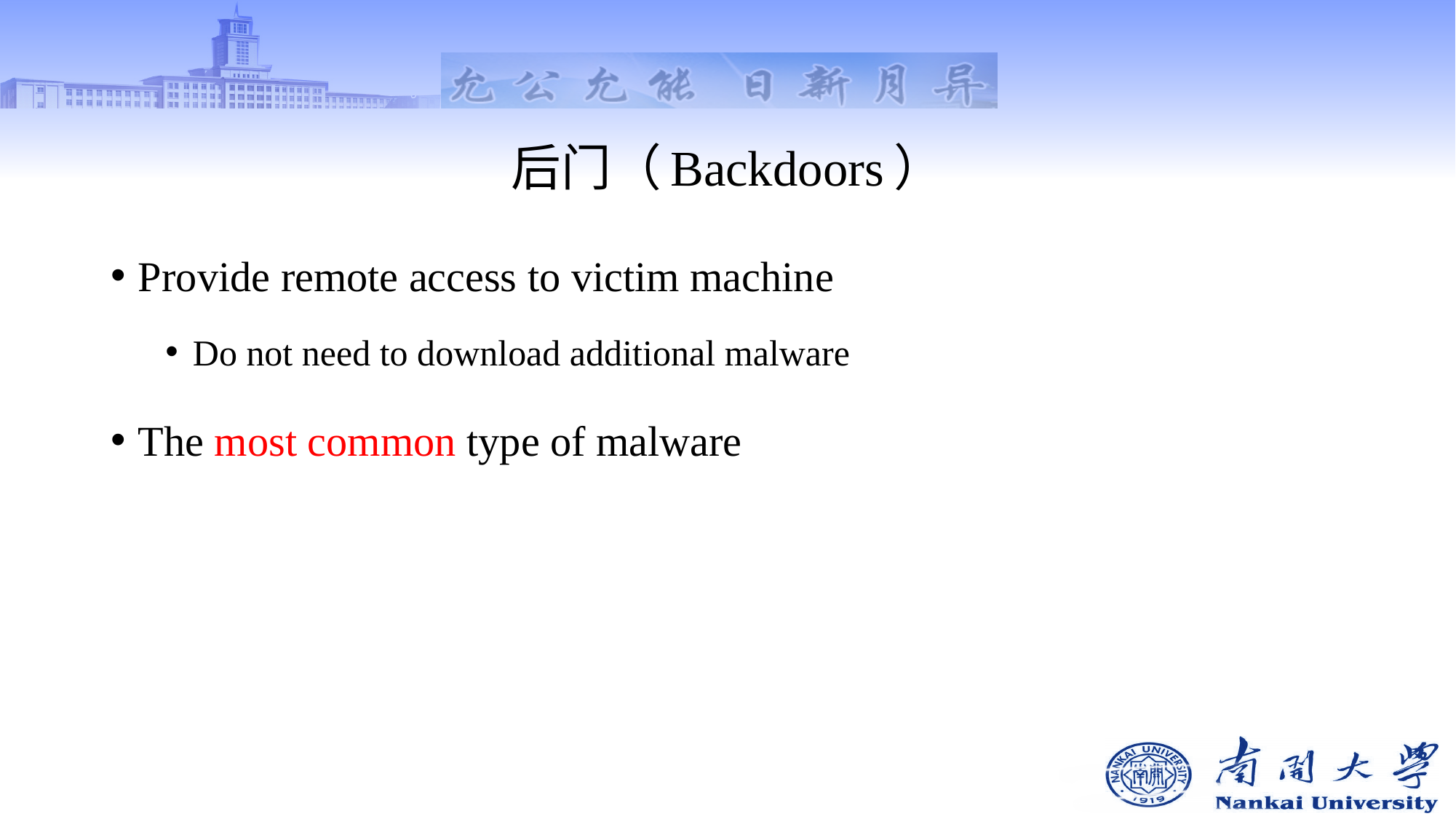

# 后门（Backdoors）
Provide remote access to victim machine
Do not need to download additional malware
The most common type of malware